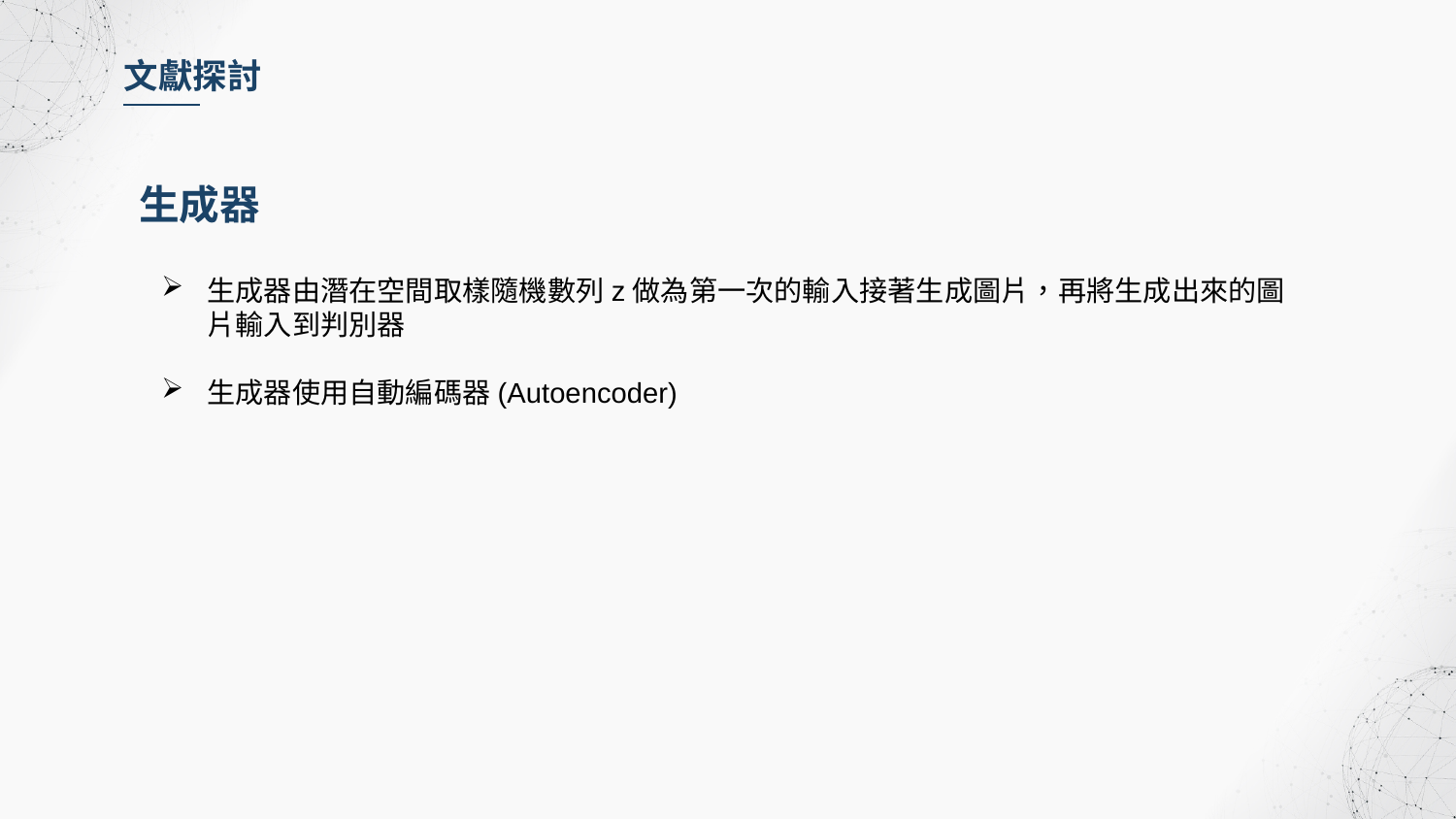

文獻探討
生成器
生成器由潛在空間取樣隨機數列z做為第一次的輸入接著生成圖片，再將生成出來的圖片輸入到判別器

生成器使用自動編碼器(Autoencoder)